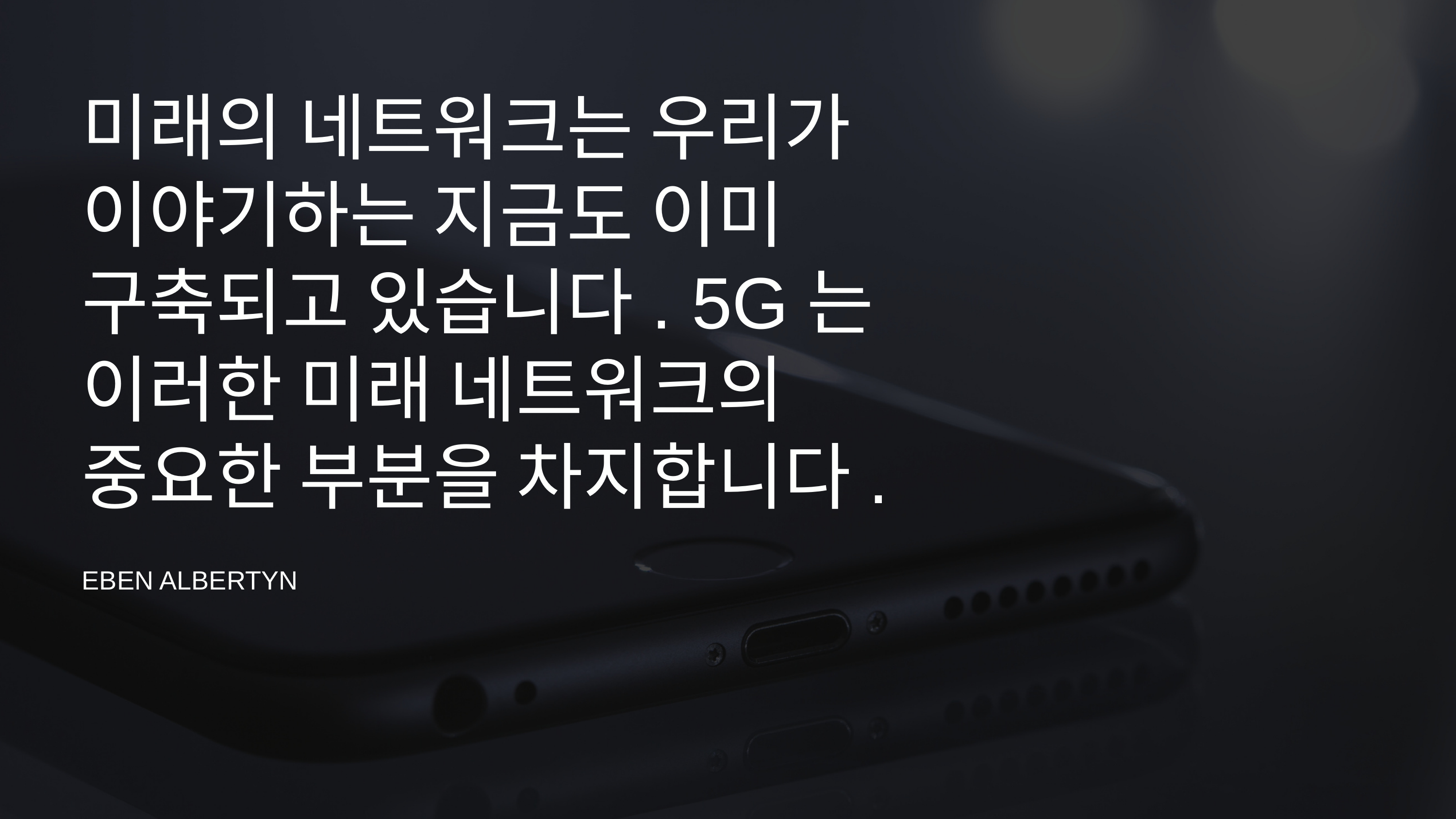

미래의 네트워크는 우리가
이야기하는 지금도 이미
구축되고 있습니다. 5G는
이러한 미래 네트워크의 중요한 부분을 차지합니다.

EBEN ALBERTYN